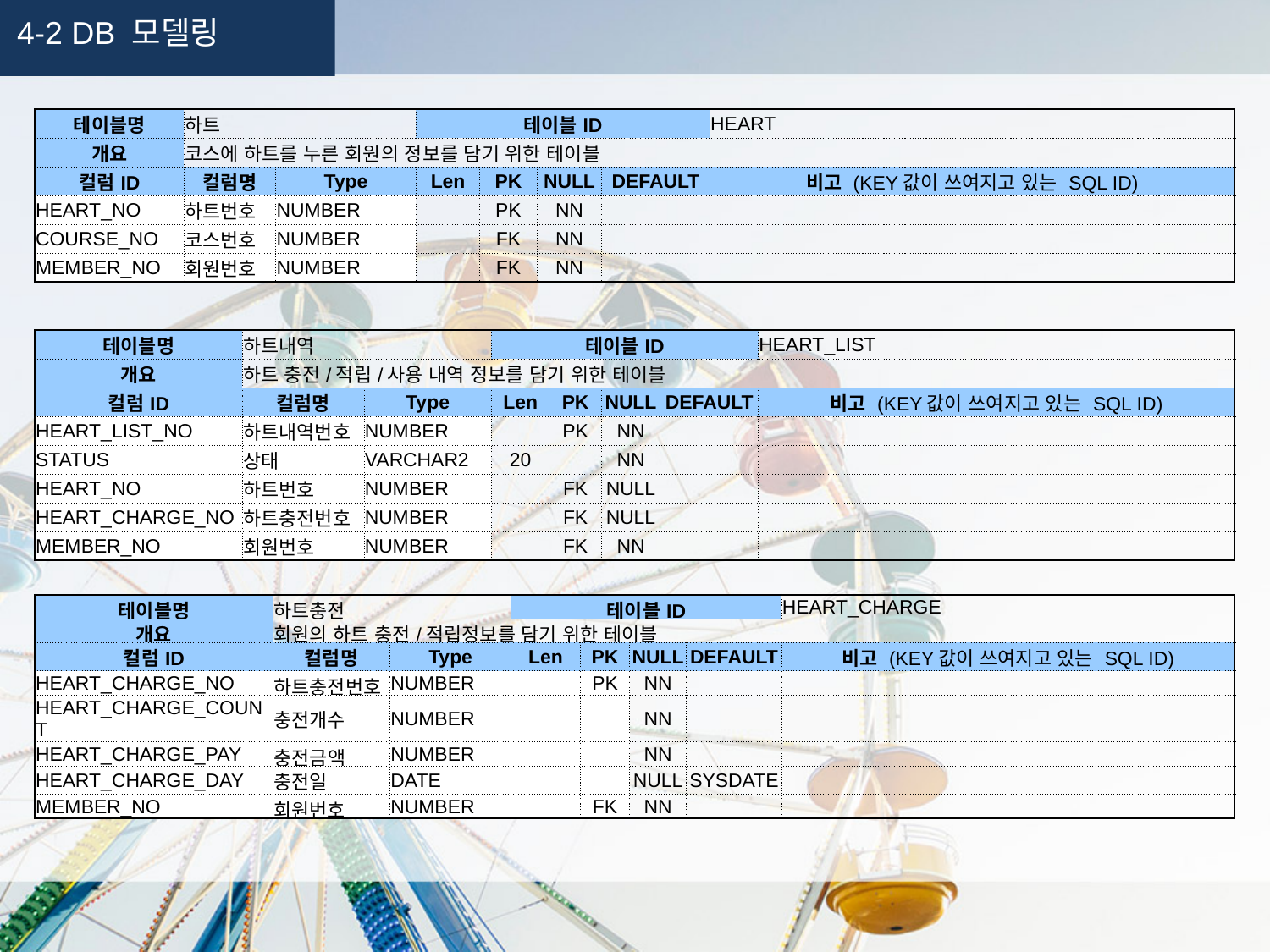

4-2 DB 모델링
| 테이블명 | 하트 |  | 테이블ID |  |  |  | HEART |
| --- | --- | --- | --- | --- | --- | --- | --- |
| 개요 | 코스에 하트를 누른 회원의 정보를 담기 위한 테이블 |  |  |  |  |  |  |
| 컬럼ID | 컬럼명 | Type | Len | PK | NULL | DEFAULT | 비고 (KEY값이 쓰여지고 있는 SQL ID) |
| HEART\_NO | 하트번호 | NUMBER |  | PK | NN |  |  |
| COURSE\_NO | 코스번호 | NUMBER |  | FK | NN |  |  |
| MEMBER\_NO | 회원번호 | NUMBER |  | FK | NN |  |  |
| 테이블명 | 하트내역 |  | 테이블ID |  |  |  | HEART\_LIST |
| --- | --- | --- | --- | --- | --- | --- | --- |
| 개요 | 하트 충전/적립/사용 내역 정보를 담기 위한 테이블 |  |  |  |  |  |  |
| 컬럼ID | 컬럼명 | Type | Len | PK | NULL | DEFAULT | 비고 (KEY값이 쓰여지고 있는 SQL ID) |
| HEART\_LIST\_NO | 하트내역번호 | NUMBER |  | PK | NN |  |  |
| STATUS | 상태 | VARCHAR2 | 20 |  | NN |  |  |
| HEART\_NO | 하트번호 | NUMBER |  | FK | NULL |  |  |
| HEART\_CHARGE\_NO | 하트충전번호 | NUMBER |  | FK | NULL |  |  |
| MEMBER\_NO | 회원번호 | NUMBER |  | FK | NN |  |  |
| 테이블명 | 하트충전 |  | 테이블ID |  |  |  | HEART\_CHARGE |
| --- | --- | --- | --- | --- | --- | --- | --- |
| 개요 | 회원의 하트 충전/적립정보를 담기 위한 테이블 |  |  |  |  |  |  |
| 컬럼ID | 컬럼명 | Type | Len | PK | NULL | DEFAULT | 비고 (KEY값이 쓰여지고 있는 SQL ID) |
| HEART\_CHARGE\_NO | 하트충전번호 | NUMBER |  | PK | NN |  |  |
| HEART\_CHARGE\_COUNT | 충전개수 | NUMBER |  |  | NN |  |  |
| HEART\_CHARGE\_PAY | 충전금액 | NUMBER |  |  | NN |  |  |
| HEART\_CHARGE\_DAY | 충전일 | DATE |  |  | NULL | SYSDATE |  |
| MEMBER\_NO | 회원번호 | NUMBER |  | FK | NN |  |  |